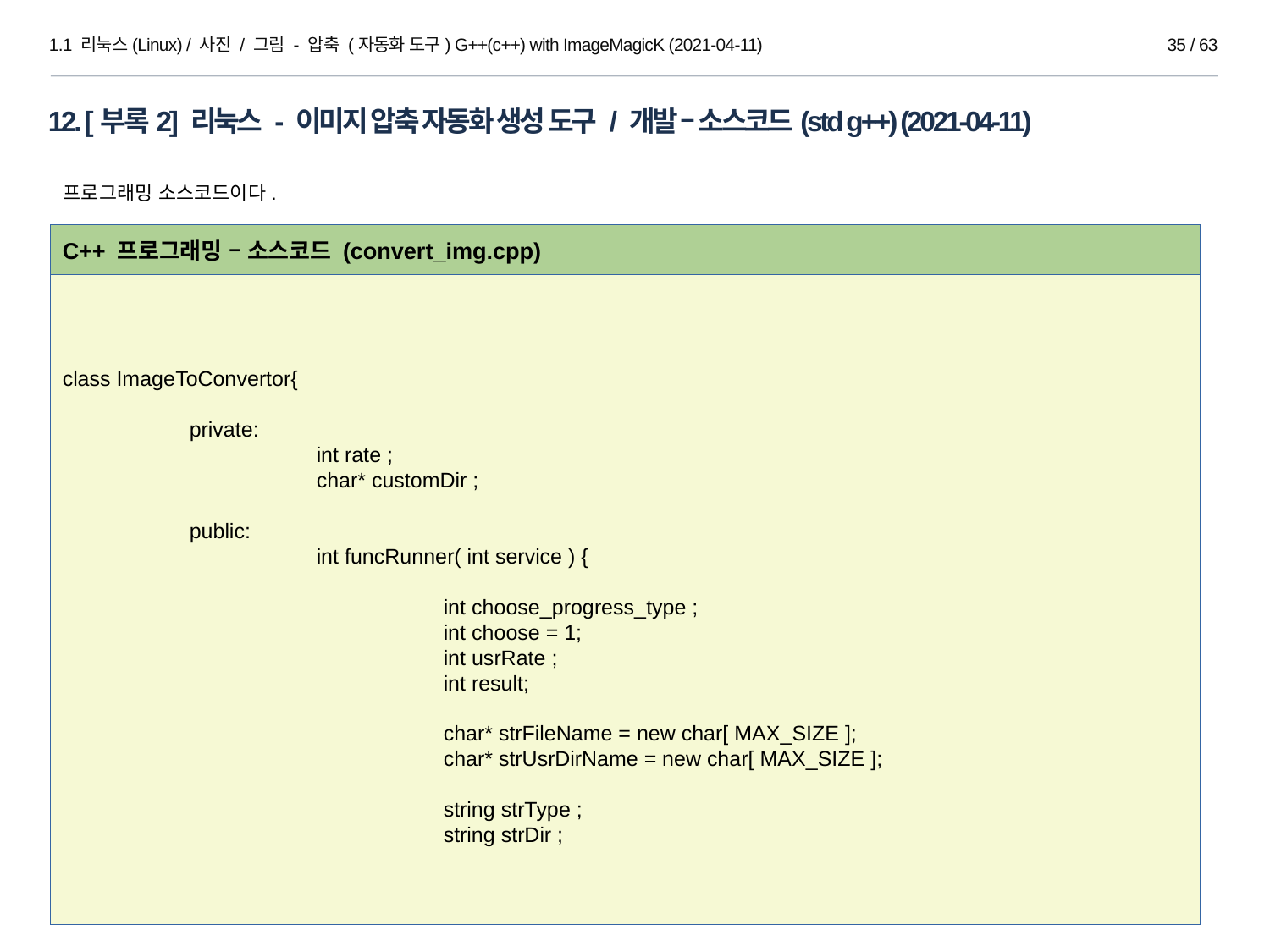

1.1 리눅스(Linux) / 사진 / 그림 - 압축 (자동화 도구) G++(c++) with ImageMagicK (2021-04-11)
35 / 63

12. [부록2] 리눅스 - 이미지 압축 자동화 생성 도구 / 개발 – 소스코드(std g++) (2021-04-11)
프로그래밍 소스코드이다.
C++ 프로그래밍 – 소스코드 (convert_img.cpp)

class ImageToConvertor{

	private:
		int rate ;
		char* customDir ;

	public:
		int funcRunner( int service ) {

			int choose_progress_type ;
			int choose = 1;
			int usrRate ;
			int result;

			char* strFileName = new char[ MAX_SIZE ];
			char* strUsrDirName = new char[ MAX_SIZE ];

			string strType ;
			string strDir ;